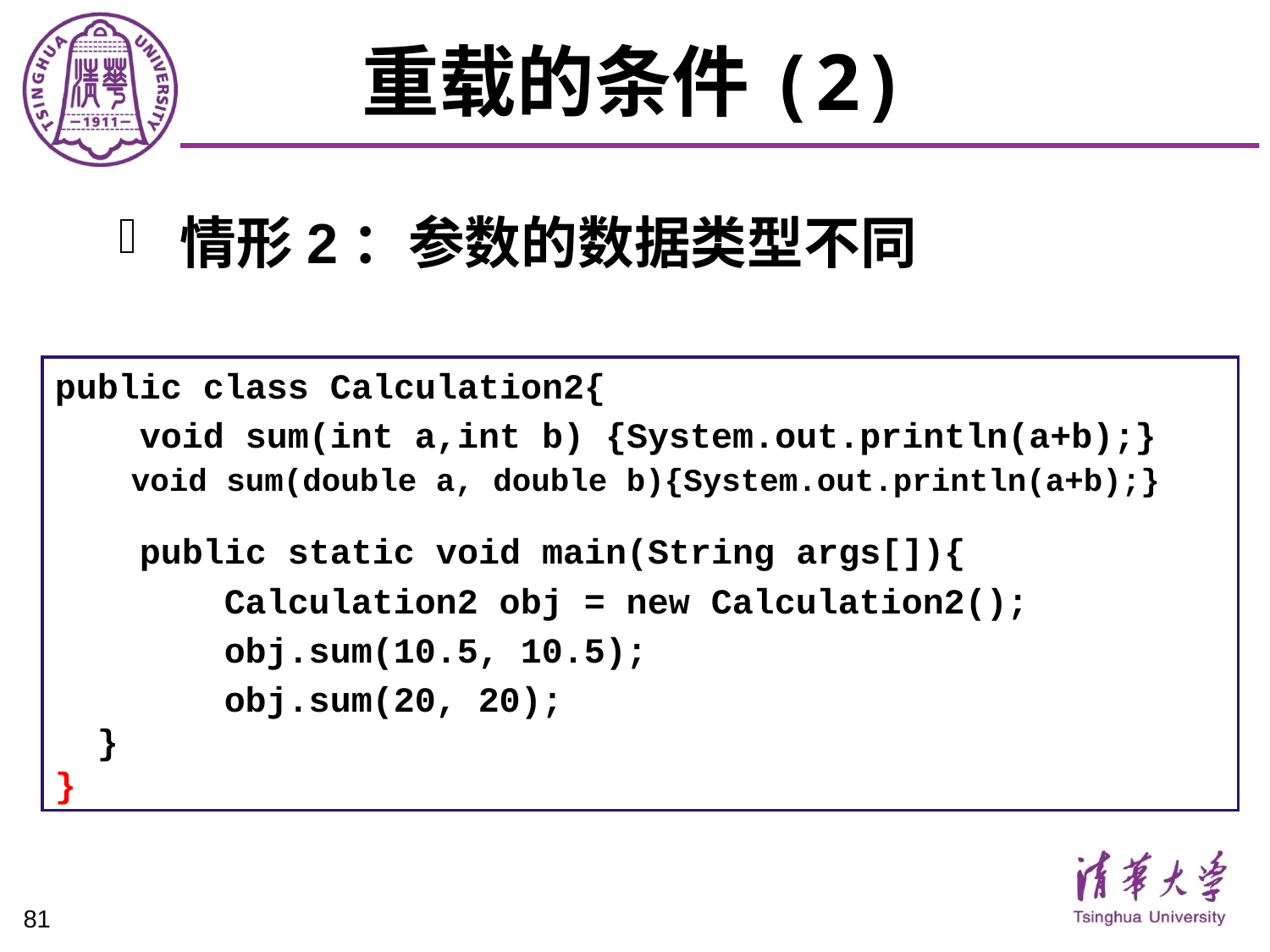

# 重载的条件(2)
情形2：参数的数据类型不同
public class Calculation2{
    void sum(int a,int b) {System.out.println(a+b);}
    void sum(double a, double b){System.out.println(a+b);}
    public static void main(String args[]){
        Calculation2 obj = new Calculation2();
        obj.sum(10.5, 10.5);
        obj.sum(20, 20);
  }
}
81